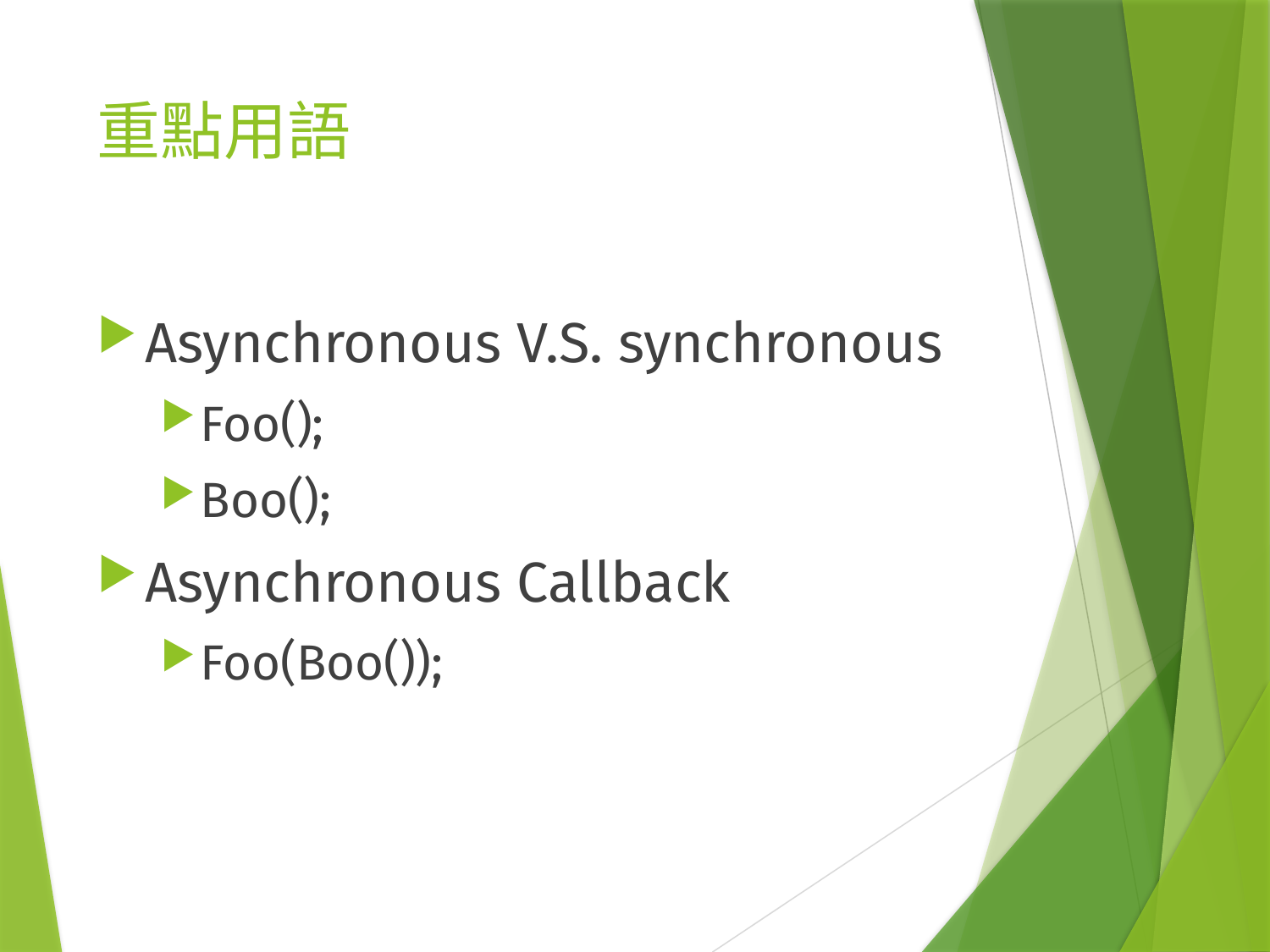

# 重點用語
Asynchronous V.S. synchronous
Foo();
Boo();
Asynchronous Callback
Foo(Boo());